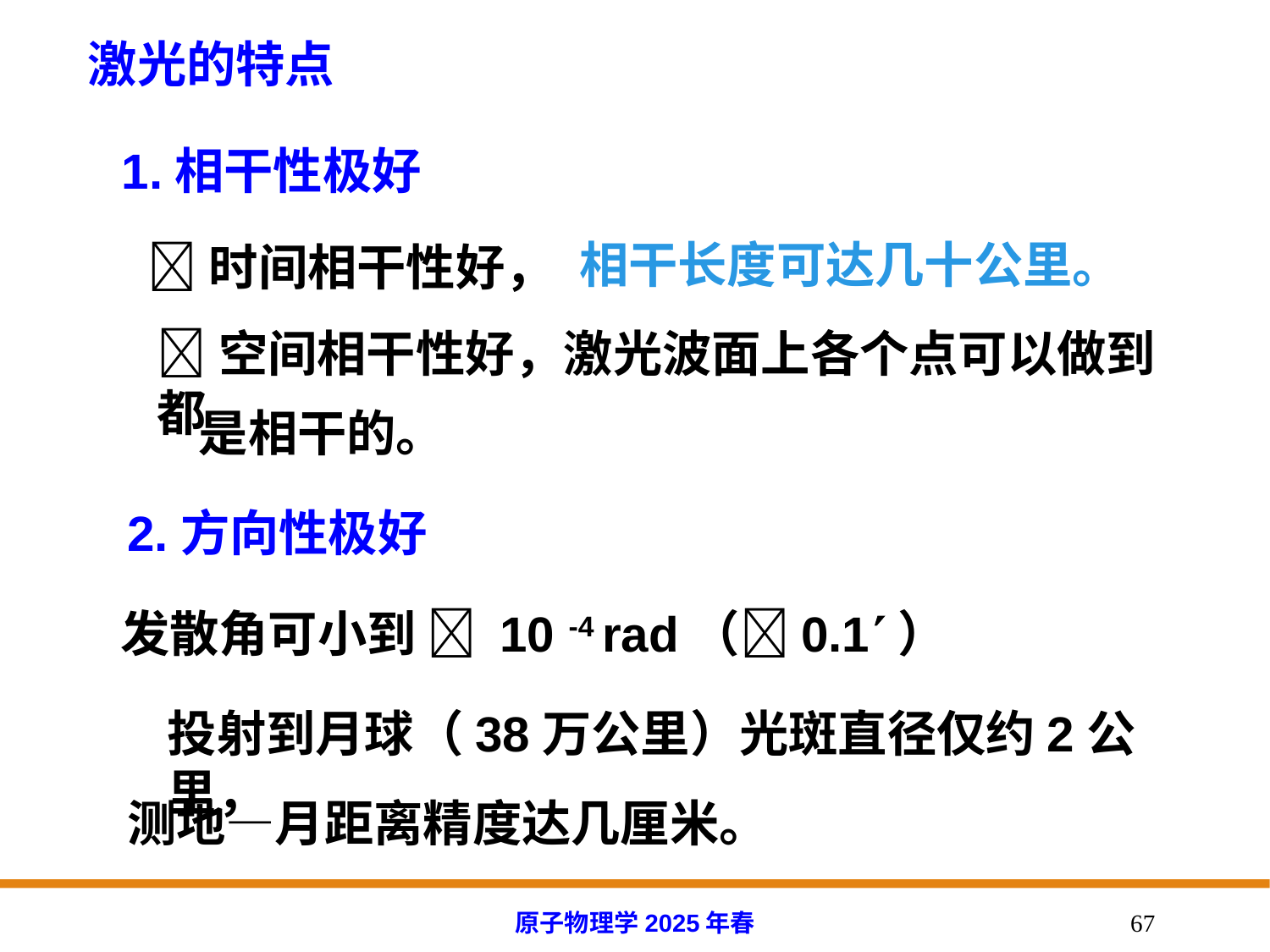

激光的特点
1.相干性极好
♦时间相干性好，
相干长度可达几十公里。
♦空间相干性好，激光波面上各个点可以做到都
是相干的。
2.方向性极好
发散角可小到 ∼ 10 -4 rad（∼0.1′）
投射到月球（38万公里）光斑直径仅约2公里，
测地—月距离精度达几厘米。

原子物理学2025年春
67